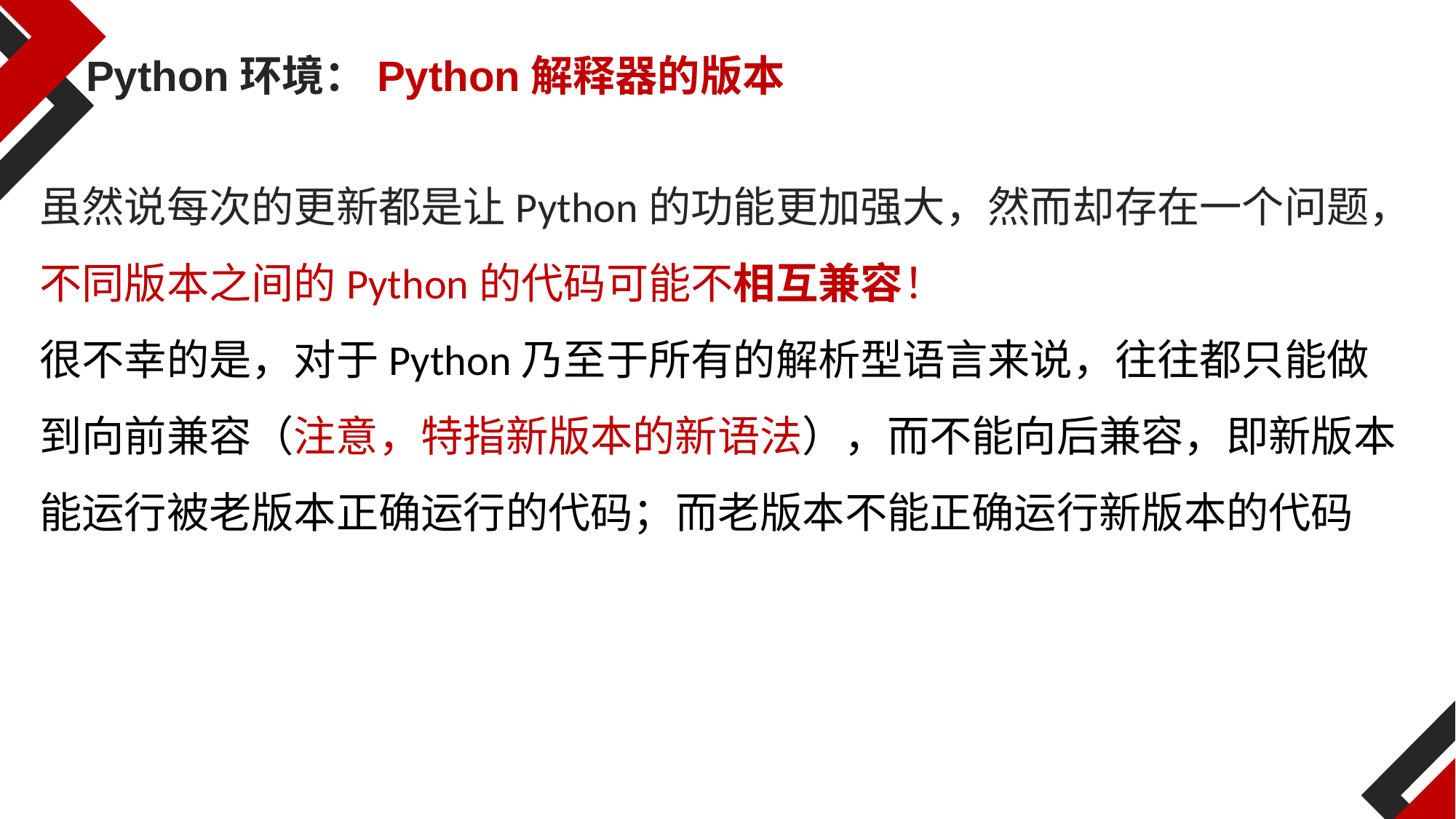

Python环境：Python解释器的版本
虽然说每次的更新都是让Python的功能更加强大，然而却存在一个问题，不同版本之间的Python的代码可能不相互兼容！
很不幸的是，对于Python乃至于所有的解析型语言来说，往往都只能做到向前兼容（注意，特指新版本的新语法），而不能向后兼容，即新版本能运行被老版本正确运行的代码；而老版本不能正确运行新版本的代码